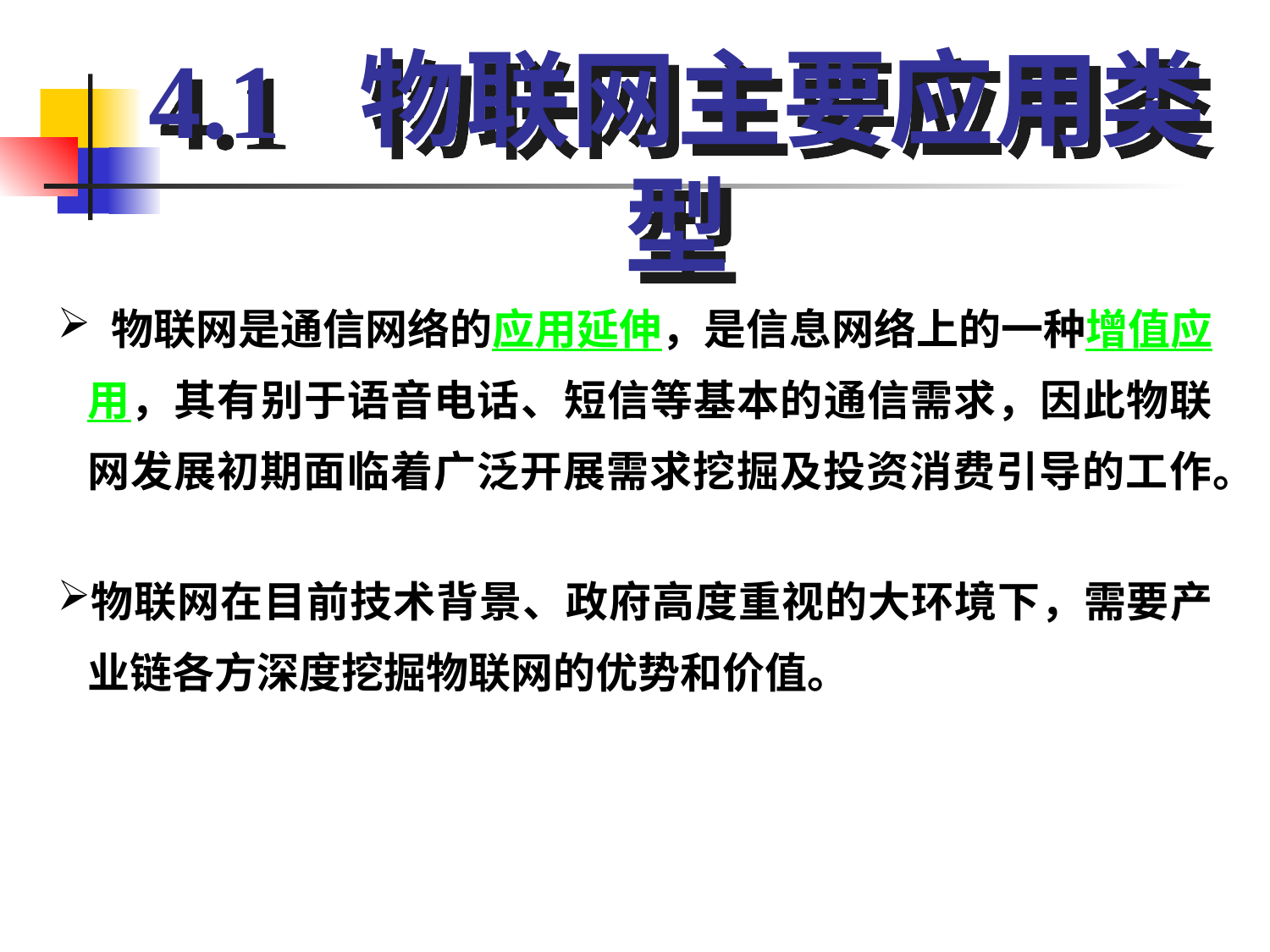

4.1  物联网主要应用类型
 物联网是通信网络的应用延伸，是信息网络上的一种增值应用，其有别于语音电话、短信等基本的通信需求，因此物联网发展初期面临着广泛开展需求挖掘及投资消费引导的工作。

物联网在目前技术背景、政府高度重视的大环境下，需要产业链各方深度挖掘物联网的优势和价值。